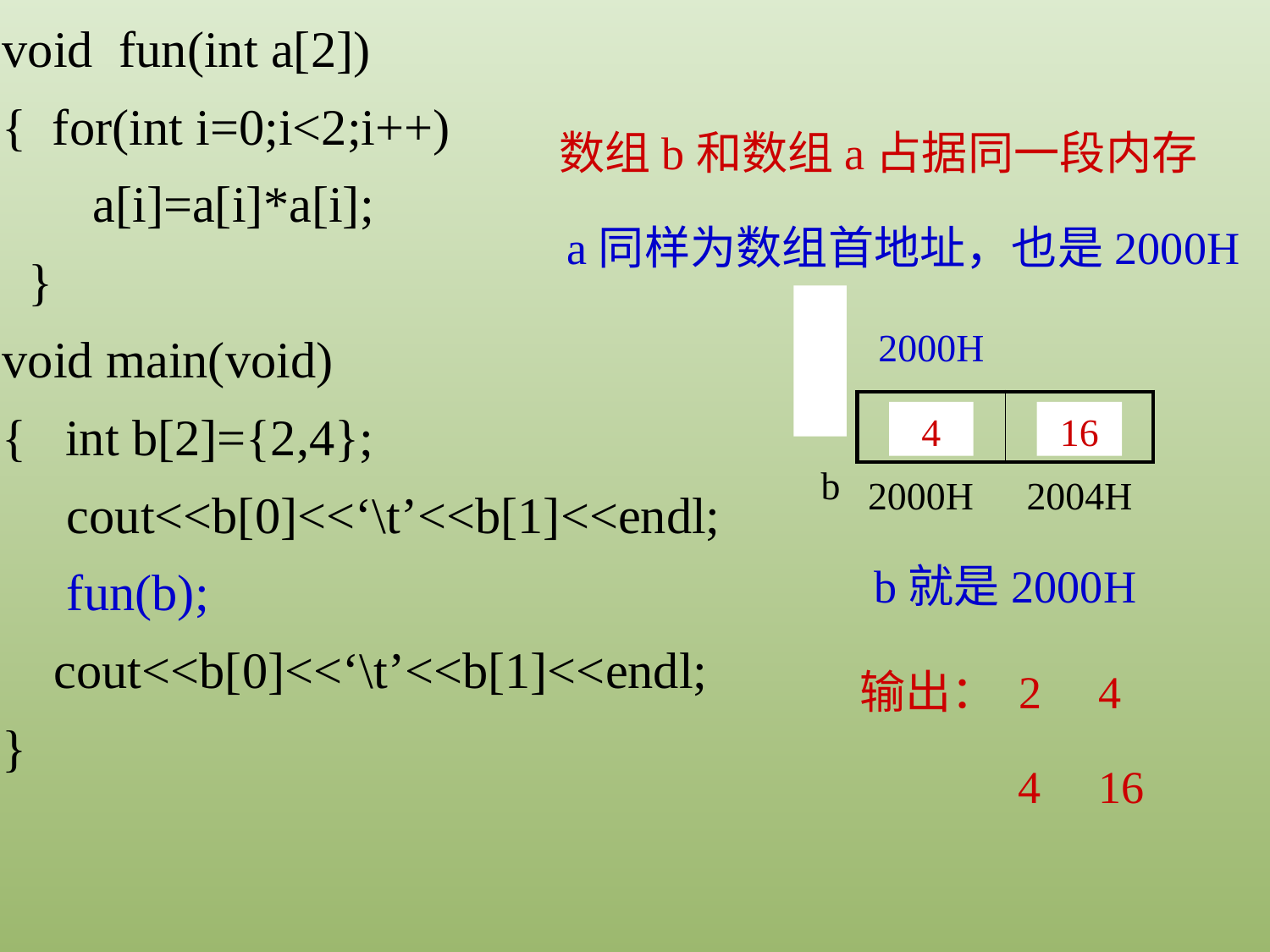

void  fun(int a[2])
{  for(int i=0;i<2;i++)
       a[i]=a[i]*a[i];
  }
void main(void)
{   int b[2]={2,4};
     cout<<b[0]<<‘\t’<<b[1]<<endl;
     fun(b);
    cout<<b[0]<<‘\t’<<b[1]<<endl;
}
数组b和数组a占据同一段内存
a同样为数组首地址，也是2000H

a
2000H

| 2 | 4 |
| --- | --- |
4
16
b
2000H
2004H
b就是2000H
输出： 2     4
4     16
329